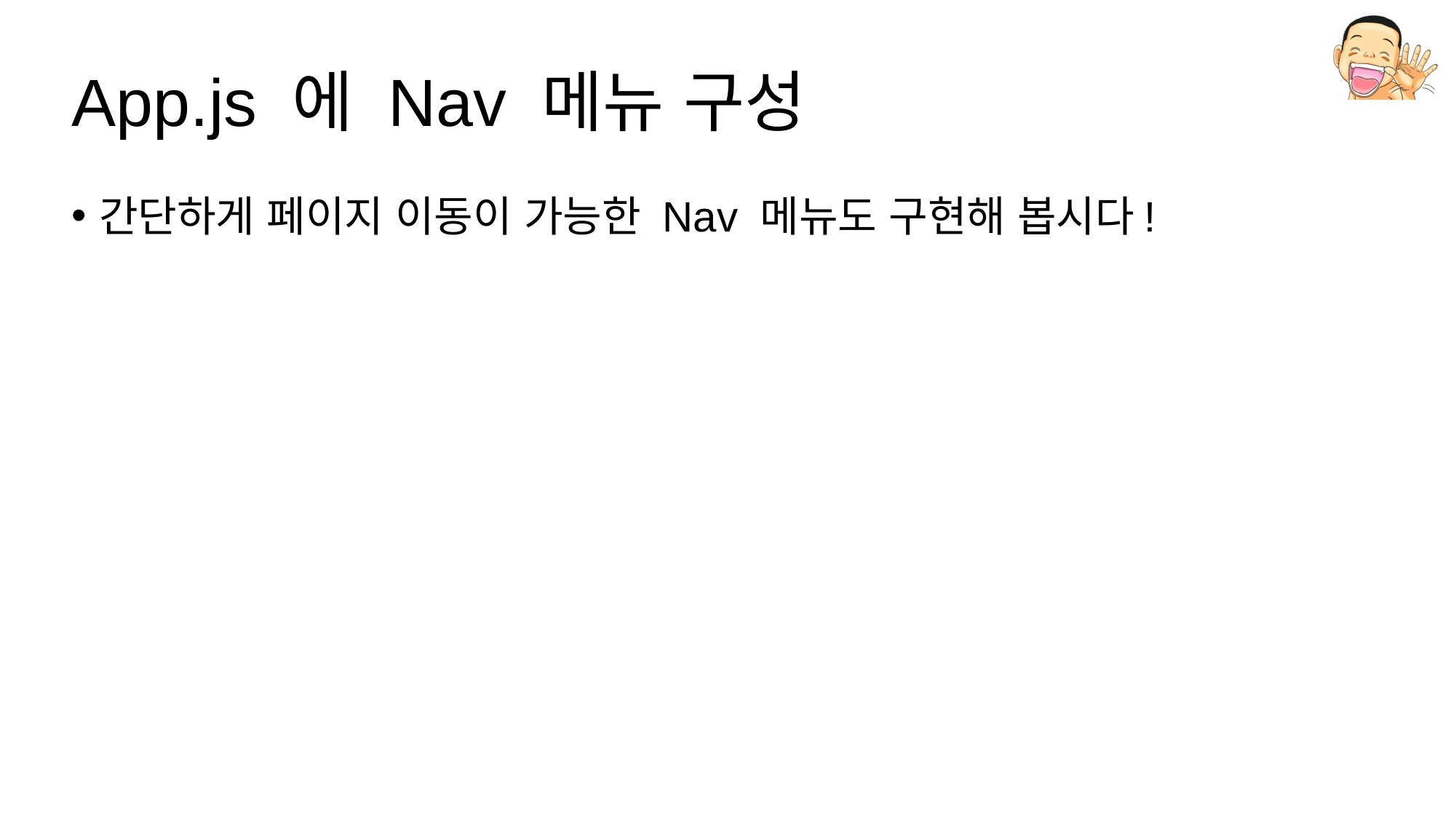

# App.js 에 Nav 메뉴 구성
간단하게 페이지 이동이 가능한 Nav 메뉴도 구현해 봅시다!